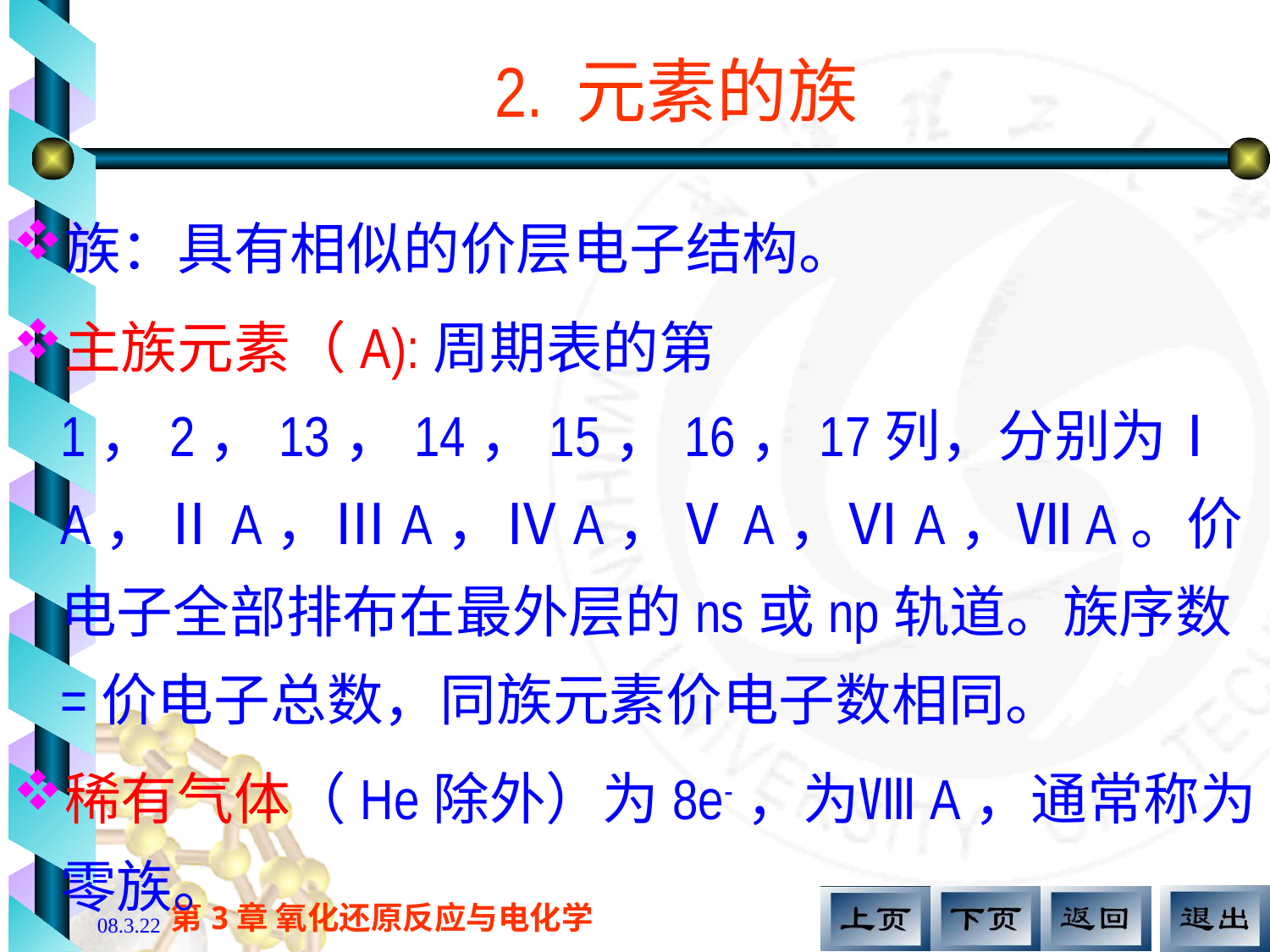

# 2. 元素的族
族：具有相似的价层电子结构。
主族元素（A):周期表的第1，2，13，14，15，16，17列，分别为ⅠA，ⅡA，ⅢA，ⅣA，ⅤA，ⅥA，ⅦA。价电子全部排布在最外层的ns或np轨道。族序数=价电子总数，同族元素价电子数相同。
稀有气体（He除外）为8e-，为ⅧA，通常称为零族。